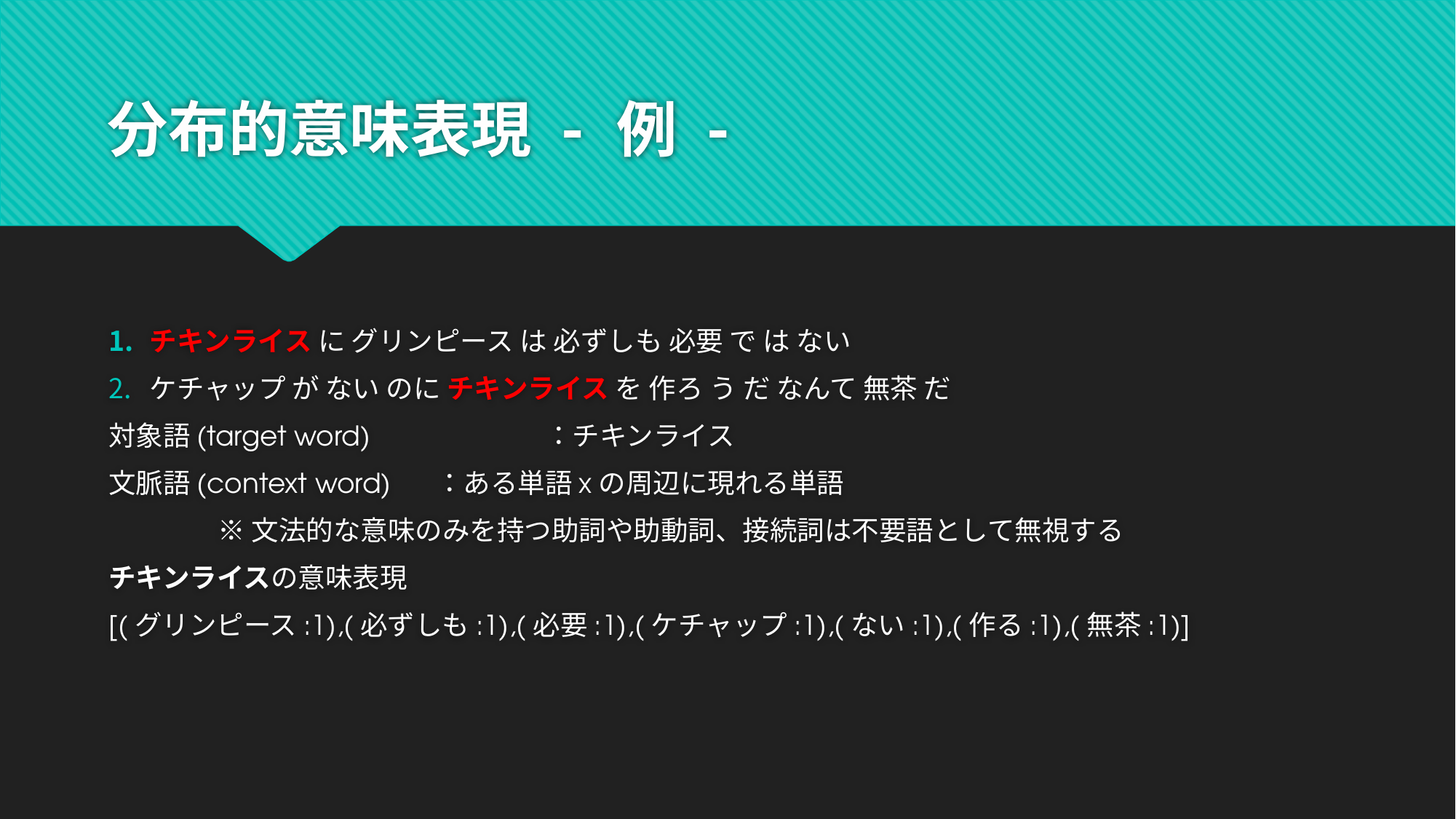

# 分布的意味表現 - 例 -
チキンライス に グリンピース は 必ずしも 必要 で は ない
ケチャップ が ない のに チキンライス を 作ろ う だ なんて 無茶 だ
対象語(target word)		：チキンライス
文脈語(context word)	：ある単語xの周辺に現れる単語
	※文法的な意味のみを持つ助詞や助動詞、接続詞は不要語として無視する
チキンライスの意味表現
[(グリンピース:1),(必ずしも:1),(必要:1),(ケチャップ:1),(ない:1),(作る:1),(無茶:1)]